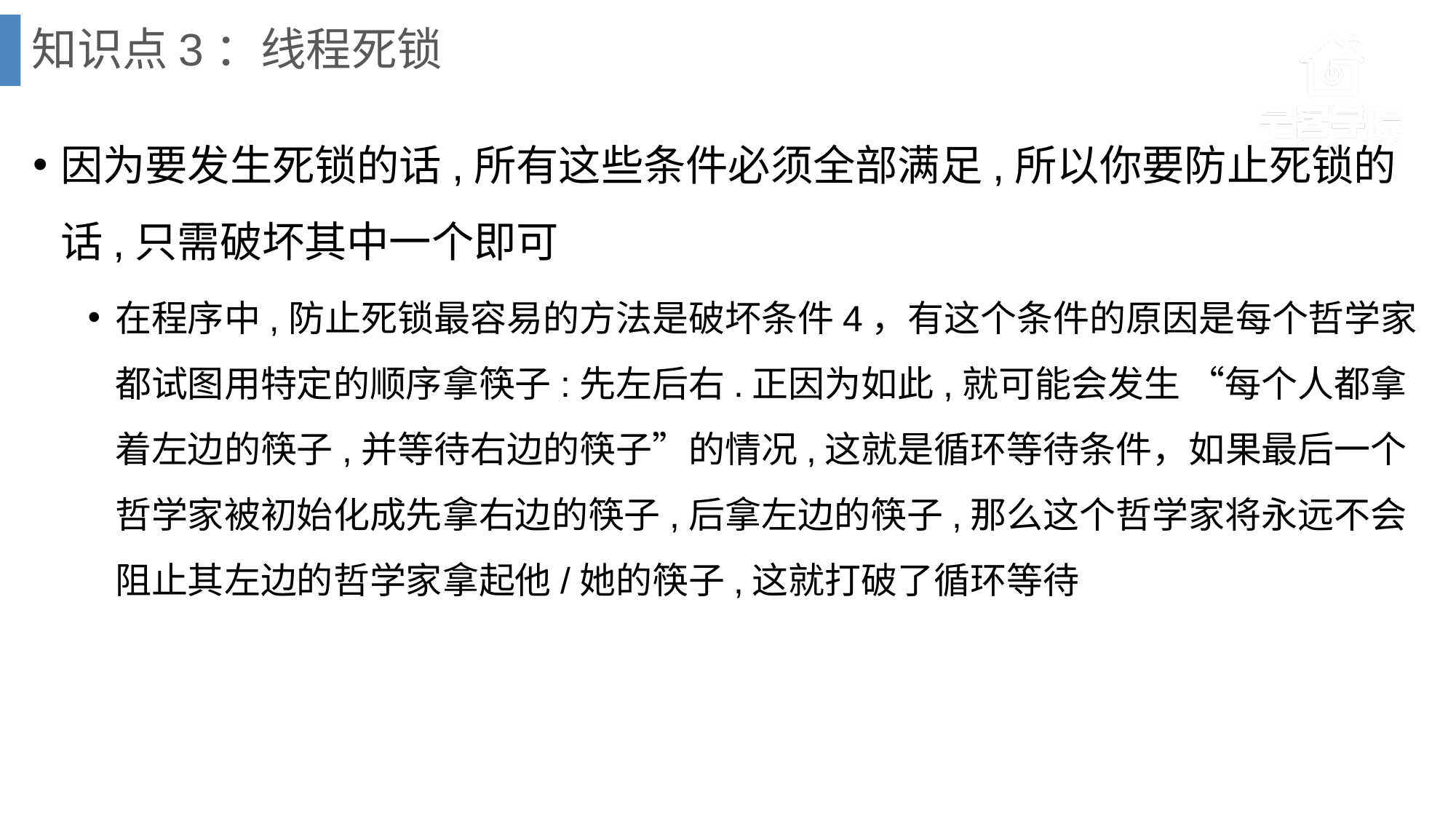

# 知识点3：线程死锁
因为要发生死锁的话,所有这些条件必须全部满足,所以你要防止死锁的话,只需破坏其中一个即可
在程序中,防止死锁最容易的方法是破坏条件4，有这个条件的原因是每个哲学家都试图用特定的顺序拿筷子:先左后右.正因为如此,就可能会发生 “每个人都拿着左边的筷子,并等待右边的筷子”的情况,这就是循环等待条件，如果最后一个哲学家被初始化成先拿右边的筷子,后拿左边的筷子,那么这个哲学家将永远不会阻止其左边的哲学家拿起他/她的筷子,这就打破了循环等待